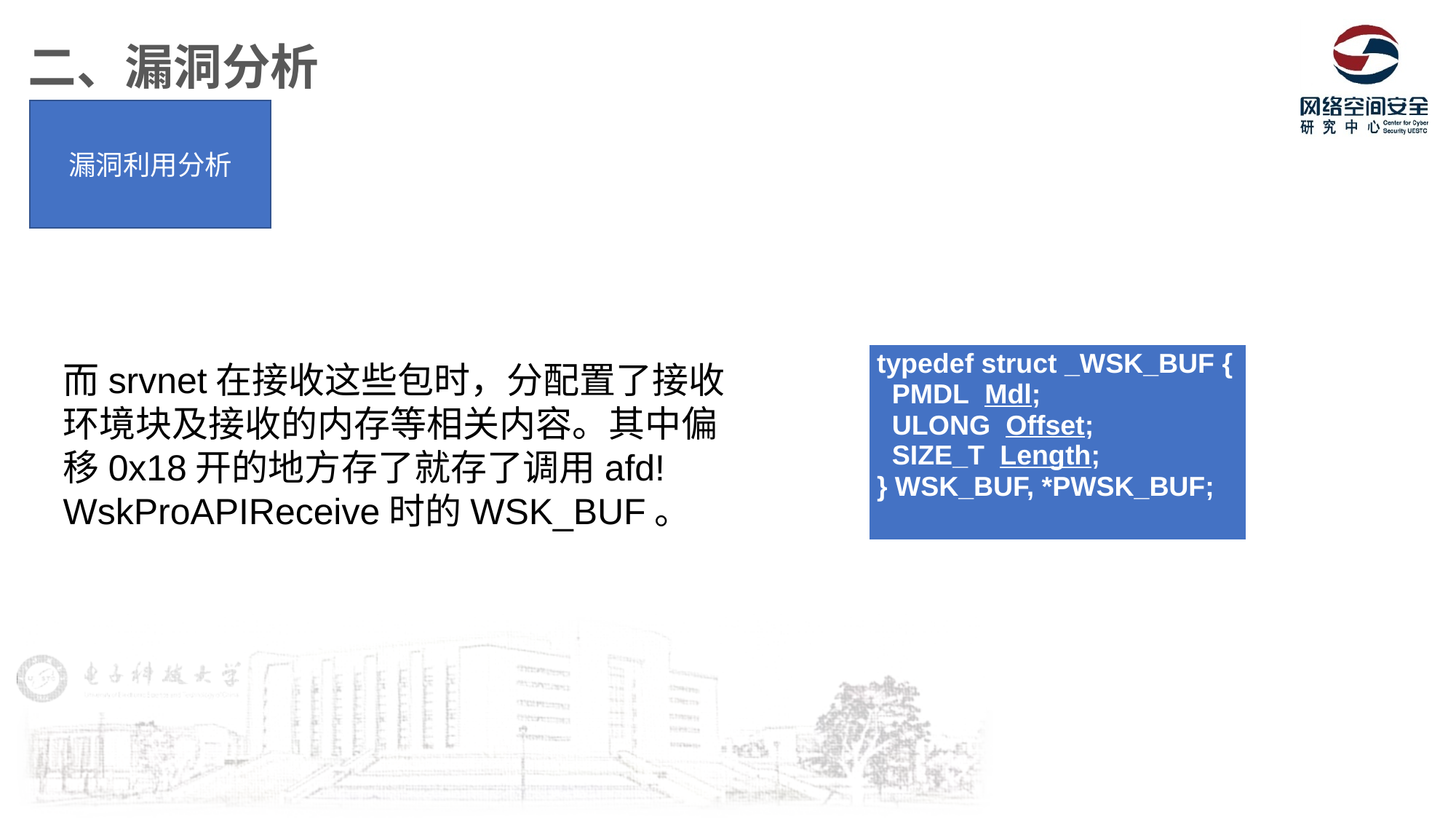

二、漏洞分析
漏洞利用分析
| typedef struct \_WSK\_BUF {   PMDL  Mdl;   ULONG  Offset;   SIZE\_T  Length; } WSK\_BUF, \*PWSK\_BUF; |
| --- |
而srvnet在接收这些包时，分配置了接收环境块及接收的内存等相关内容。其中偏移0x18开的地方存了就存了调用afd!WskProAPIReceive时的WSK_BUF。